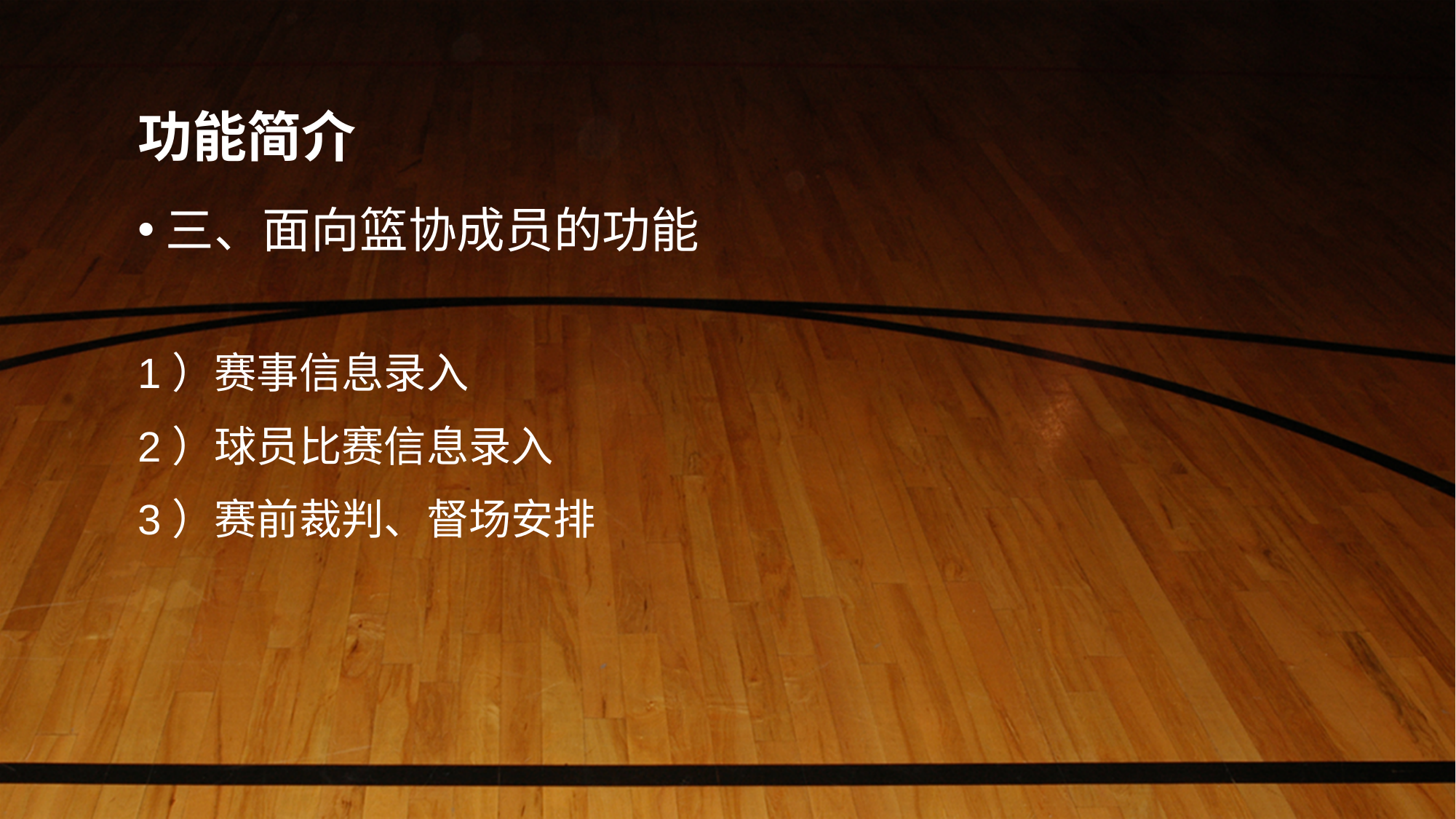

# 功能简介
三、面向篮协成员的功能

1）赛事信息录入
2）球员比赛信息录入
3）赛前裁判、督场安排